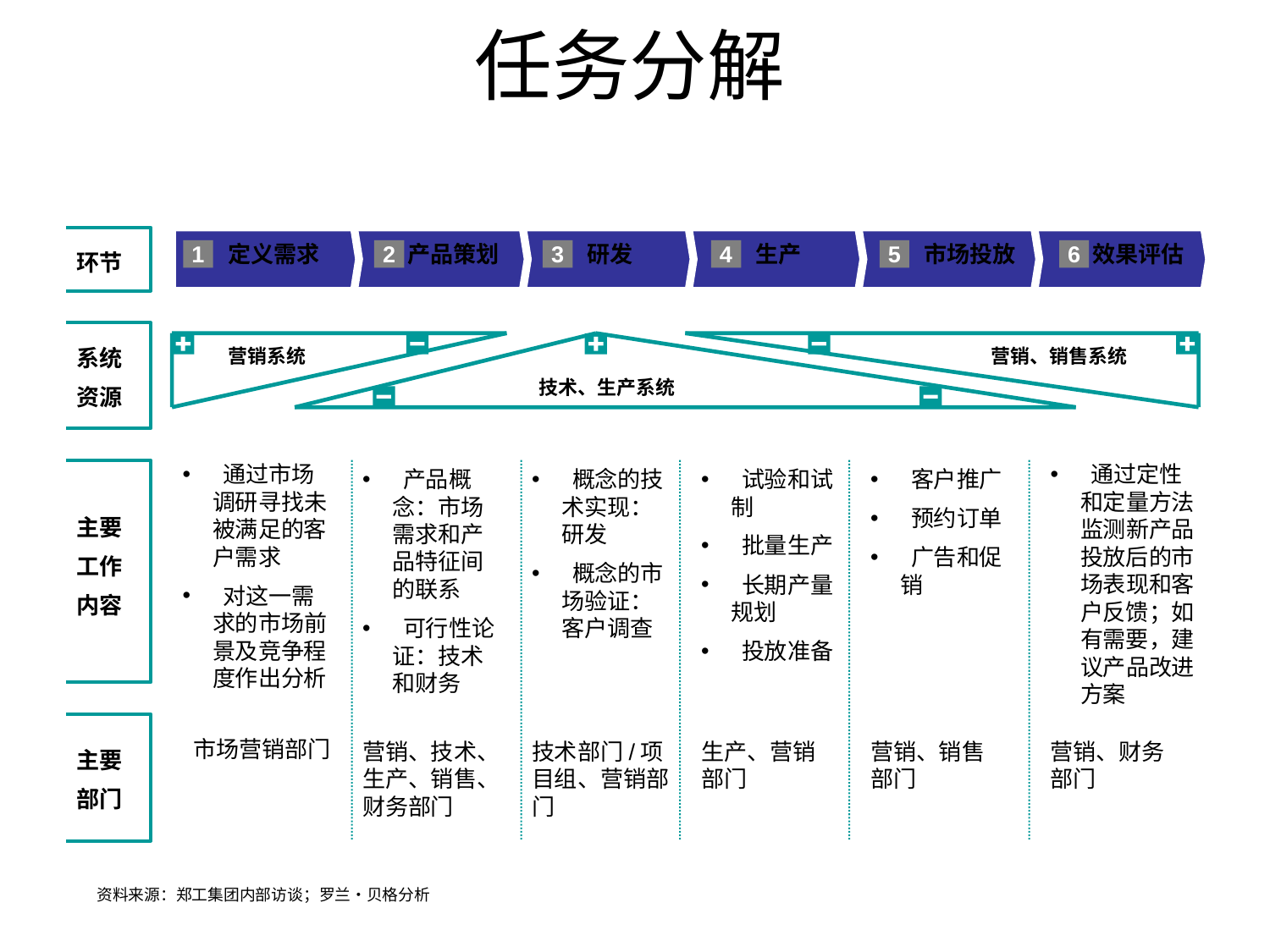

# 任务分解

1
定义需求
2
产品策划
3
研发
4
生产
5
市场投放
6
效果评估
环节

营销系统
营销、销售系统
技术、生产系统

系统
资源

 通过市场调研寻找未被满足的客户需求
 对这一需求的市场前景及竞争程度作出分析

 通过定性和定量方法监测新产品投放后的市场表现和客户反馈；如有需要，建议产品改进方案
 产品概念：市场需求和产品特征间的联系
 可行性论证：技术和财务
 概念的技术实现：研发
 概念的市场验证：客户调查
 试验和试制
 批量生产
 长期产量规划
 投放准备
 客户推广
 预约订单
 广告和促销
主要
工作
内容

市场营销部门
营销、技术、生产、销售、财务部门
技术部门/项目组、营销部门
生产、营销部门
营销、销售部门
营销、财务部门
主要
部门
资料来源：郑工集团内部访谈；罗兰•贝格分析